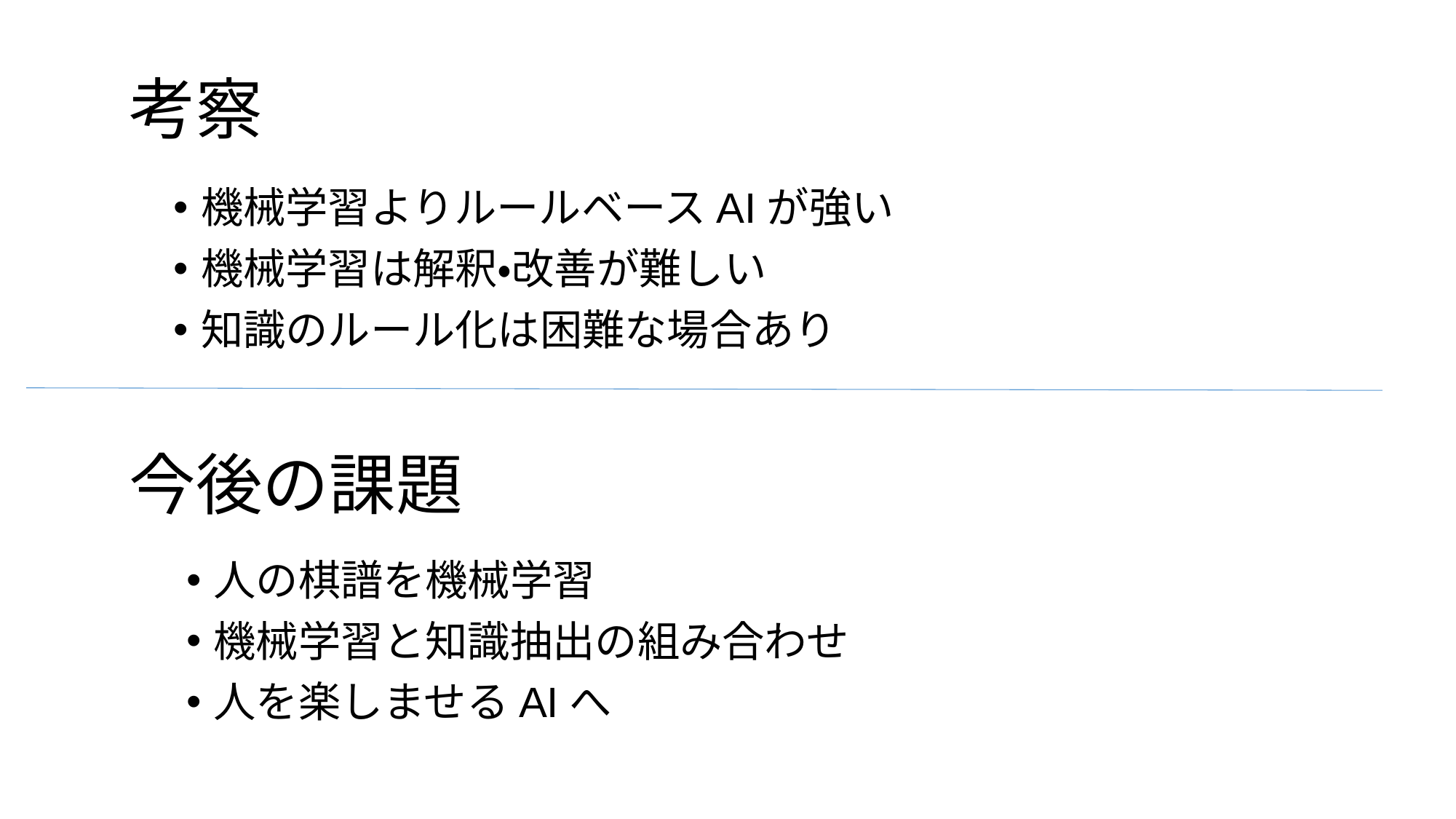

考察
機械学習よりルールベースAIが強い
機械学習は解釈・改善が難しい
知識のルール化は困難な場合あり
# 今後の課題
人の棋譜を機械学習
機械学習と知識抽出の組み合わせ
人を楽しませるAIへ